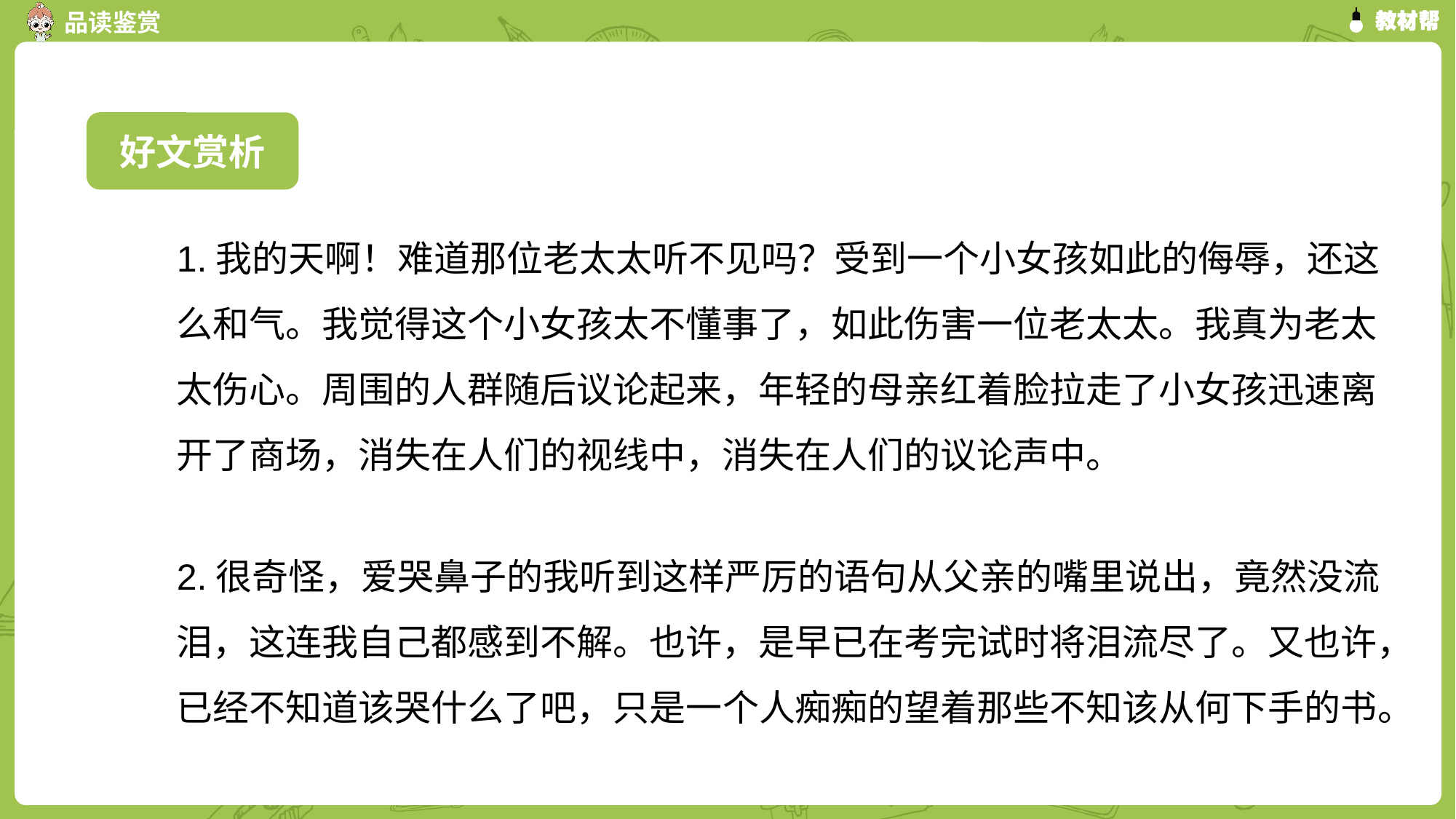

好文赏析
1.我的天啊！难道那位老太太听不见吗？受到一个小女孩如此的侮辱，还这么和气。我觉得这个小女孩太不懂事了，如此伤害一位老太太。我真为老太太伤心。周围的人群随后议论起来，年轻的母亲红着脸拉走了小女孩迅速离开了商场，消失在人们的视线中，消失在人们的议论声中。
2.很奇怪，爱哭鼻子的我听到这样严厉的语句从父亲的嘴里说出，竟然没流泪，这连我自己都感到不解。也许，是早已在考完试时将泪流尽了。又也许，已经不知道该哭什么了吧，只是一个人痴痴的望着那些不知该从何下手的书。